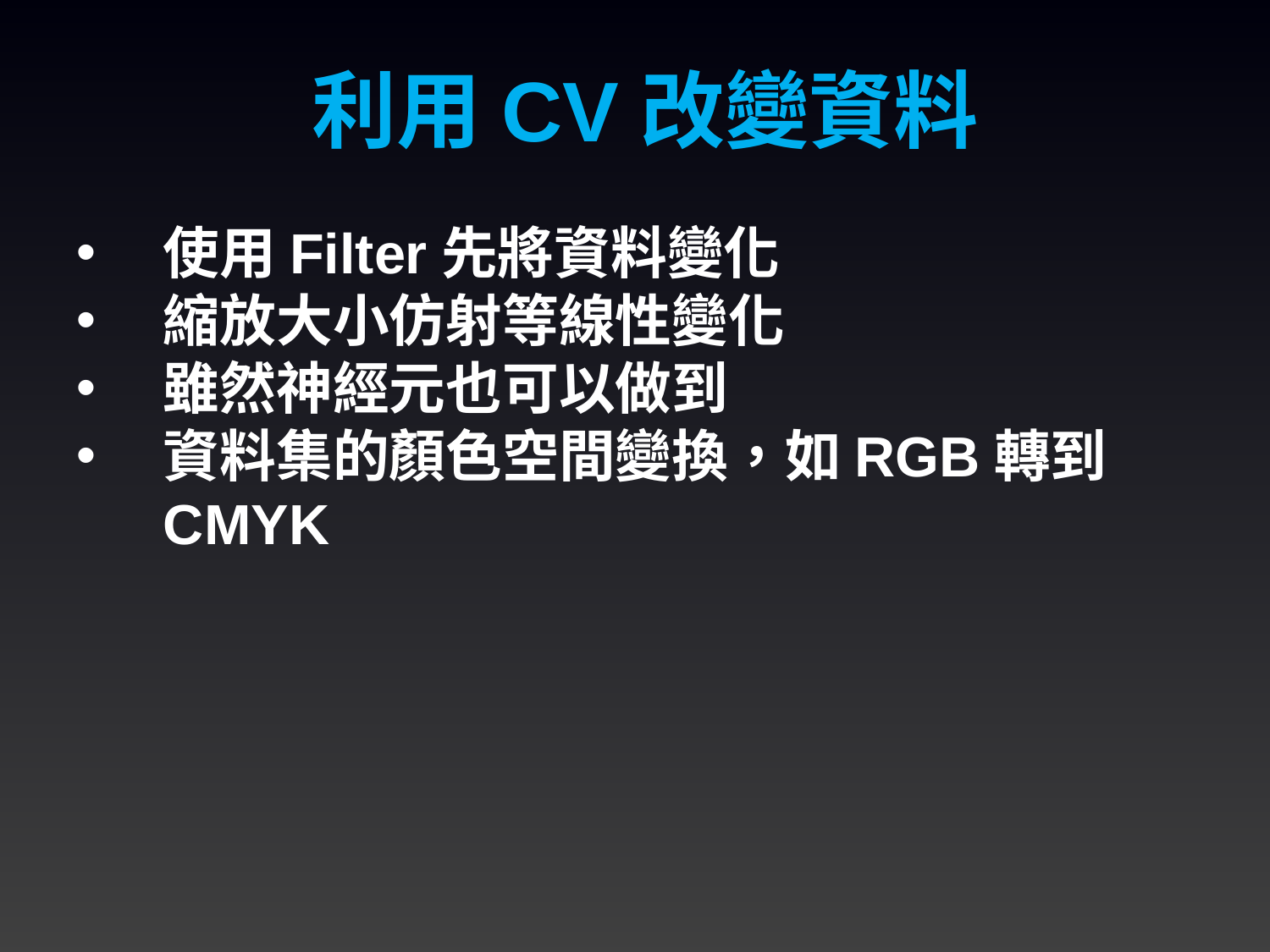

利用CV改變資料
使用Filter先將資料變化
縮放大小仿射等線性變化
雖然神經元也可以做到
資料集的顏色空間變換，如RGB轉到CMYK